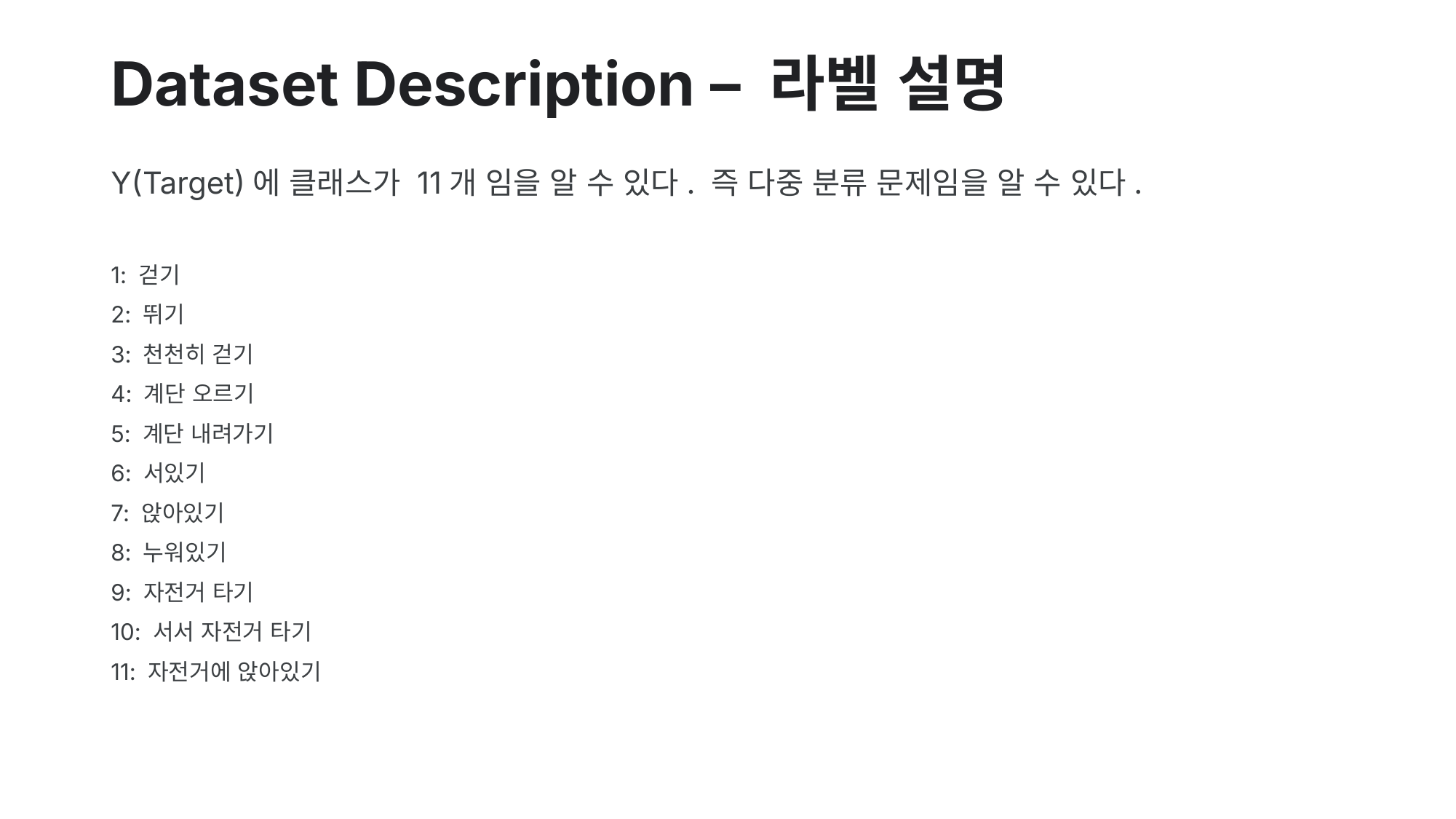

# Dataset Description – 라벨 설명
Y(Target)에 클래스가 11개 임을 알 수 있다. 즉 다중 분류 문제임을 알 수 있다.

1: 걷기
2: 뛰기
3: 천천히 걷기
4: 계단 오르기
5: 계단 내려가기
6: 서있기
7: 앉아있기
8: 누워있기
9: 자전거 타기
10: 서서 자전거 타기
11: 자전거에 앉아있기